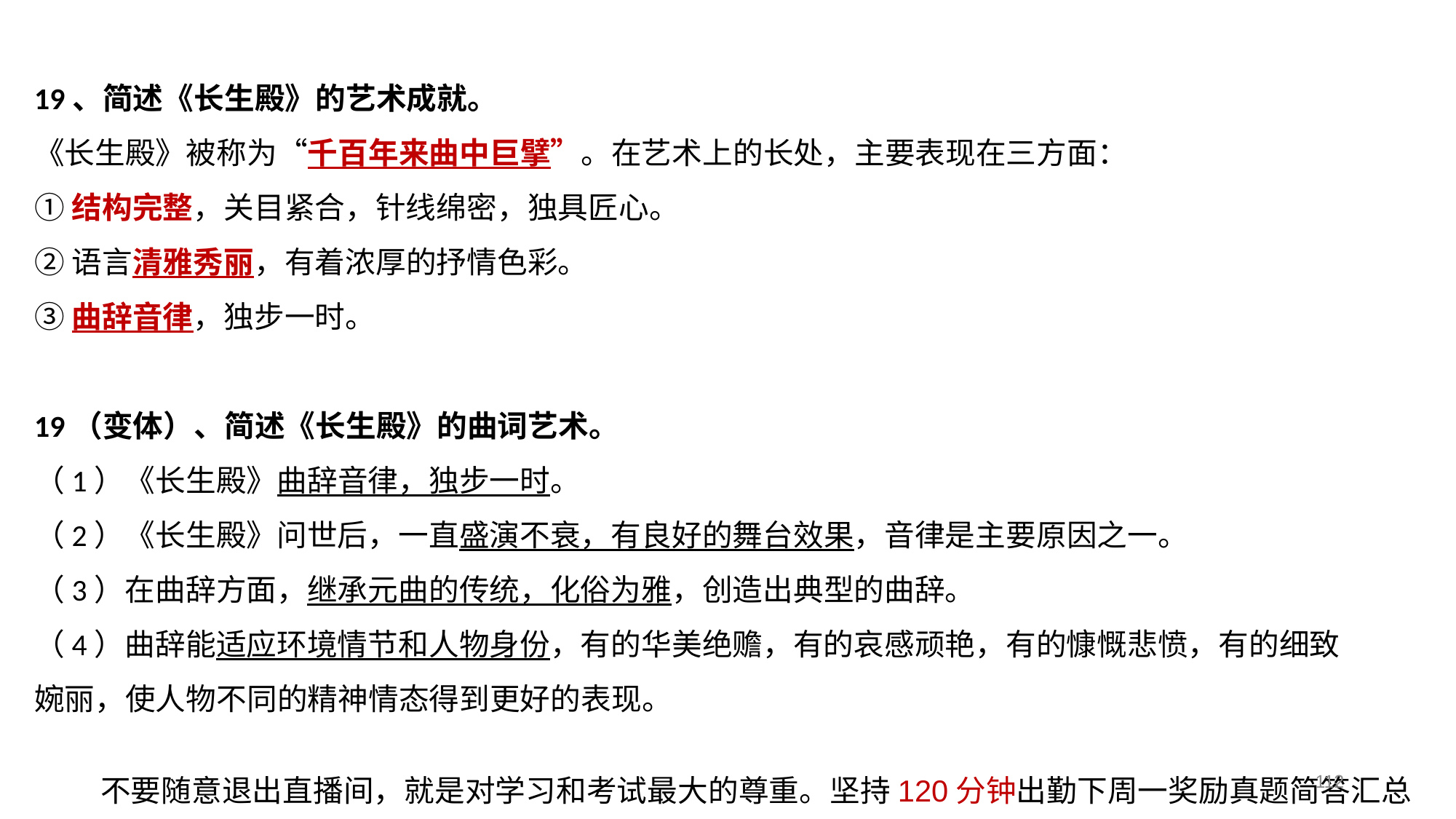

19、简述《长生殿》的艺术成就。
《长生殿》被称为“千百年来曲中巨擘”。在艺术上的长处，主要表现在三方面：
①结构完整，关目紧合，针线绵密，独具匠心。
②语言清雅秀丽，有着浓厚的抒情色彩。
③曲辞音律，独步一时。

19（变体）、简述《长生殿》的曲词艺术。
（1）《长生殿》曲辞音律，独步一时。
（2）《长生殿》问世后，一直盛演不衰，有良好的舞台效果，音律是主要原因之一。
（3）在曲辞方面，继承元曲的传统，化俗为雅，创造出典型的曲辞。
（4）曲辞能适应环境情节和人物身份，有的华美绝赡，有的哀感顽艳，有的慷慨悲愤，有的细致婉丽，使人物不同的精神情态得到更好的表现。
112